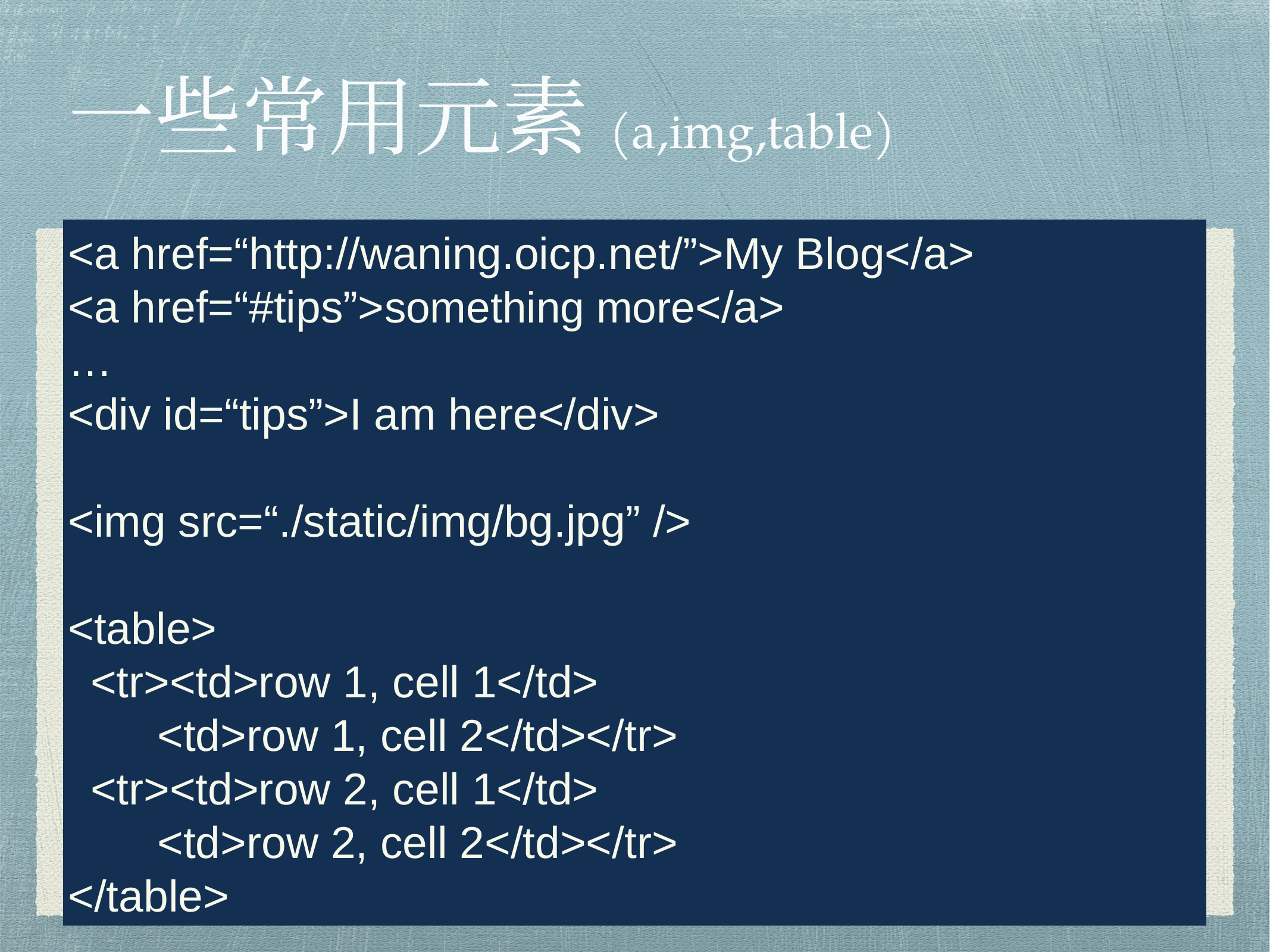

# 一些常用元素(a,img,table)
<a href=“http://waning.oicp.net/”>My Blog</a>
<a href=“#tips”>something more</a>
…
<div id=“tips”>I am here</div>

<img src=“./static/img/bg.jpg” />

<table>
<tr><td>row 1, cell 1</td>
<td>row 1, cell 2</td></tr>
<tr><td>row 2, cell 1</td>
<td>row 2, cell 2</td></tr>
</table>